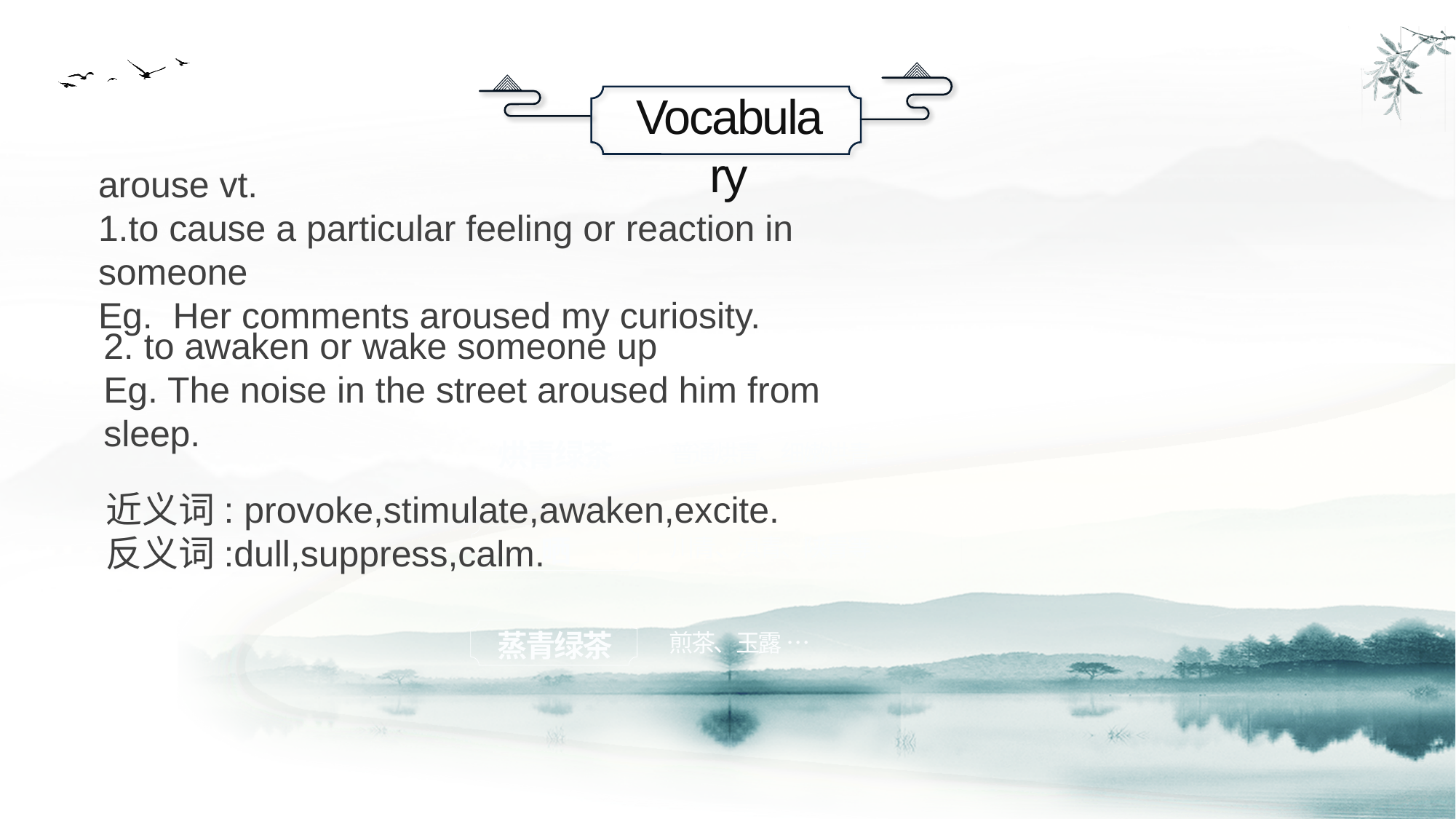

Vocabulary
arouse vt.
1.to cause a particular feeling or reaction in someone
Eg.  Her comments aroused my curiosity.
2. to awaken or wake someone up
Eg. The noise in the street aroused him from sleep.

烘青绿茶
普通烘青、细嫩烘青 …

近义词: provoke,stimulate,awaken,excite.
反义词:dull,suppress,calm.
川青、滇青、陕青等 …
晒

蒸青绿茶
煎茶、玉露 …